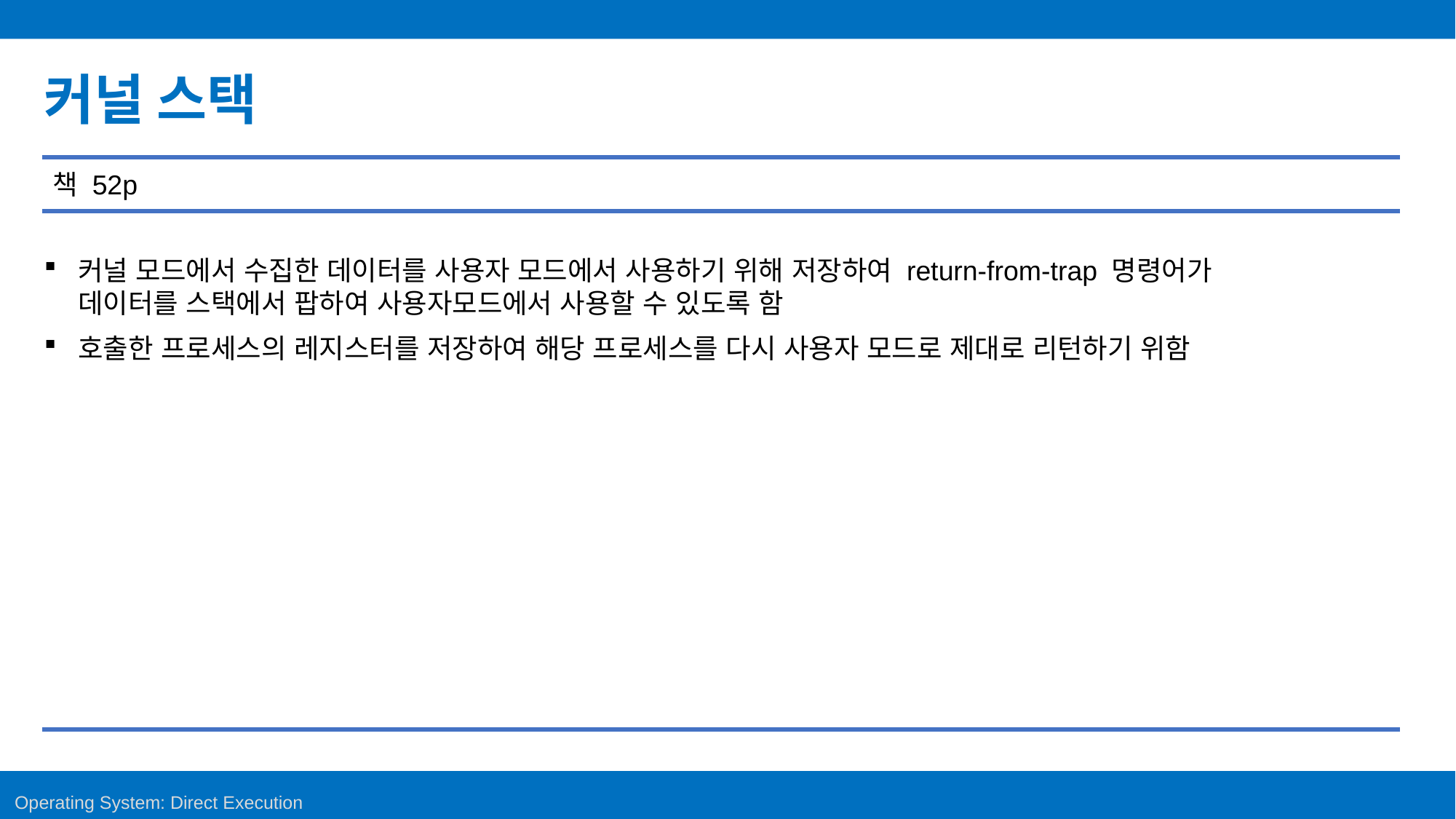

Contents
커널 스택
책 52p
커널 모드에서 수집한 데이터를 사용자 모드에서 사용하기 위해 저장하여 return-from-trap 명령어가 데이터를 스택에서 팝하여 사용자모드에서 사용할 수 있도록 함
호출한 프로세스의 레지스터를 저장하여 해당 프로세스를 다시 사용자 모드로 제대로 리턴하기 위함

10
Operating System: Direct Execution